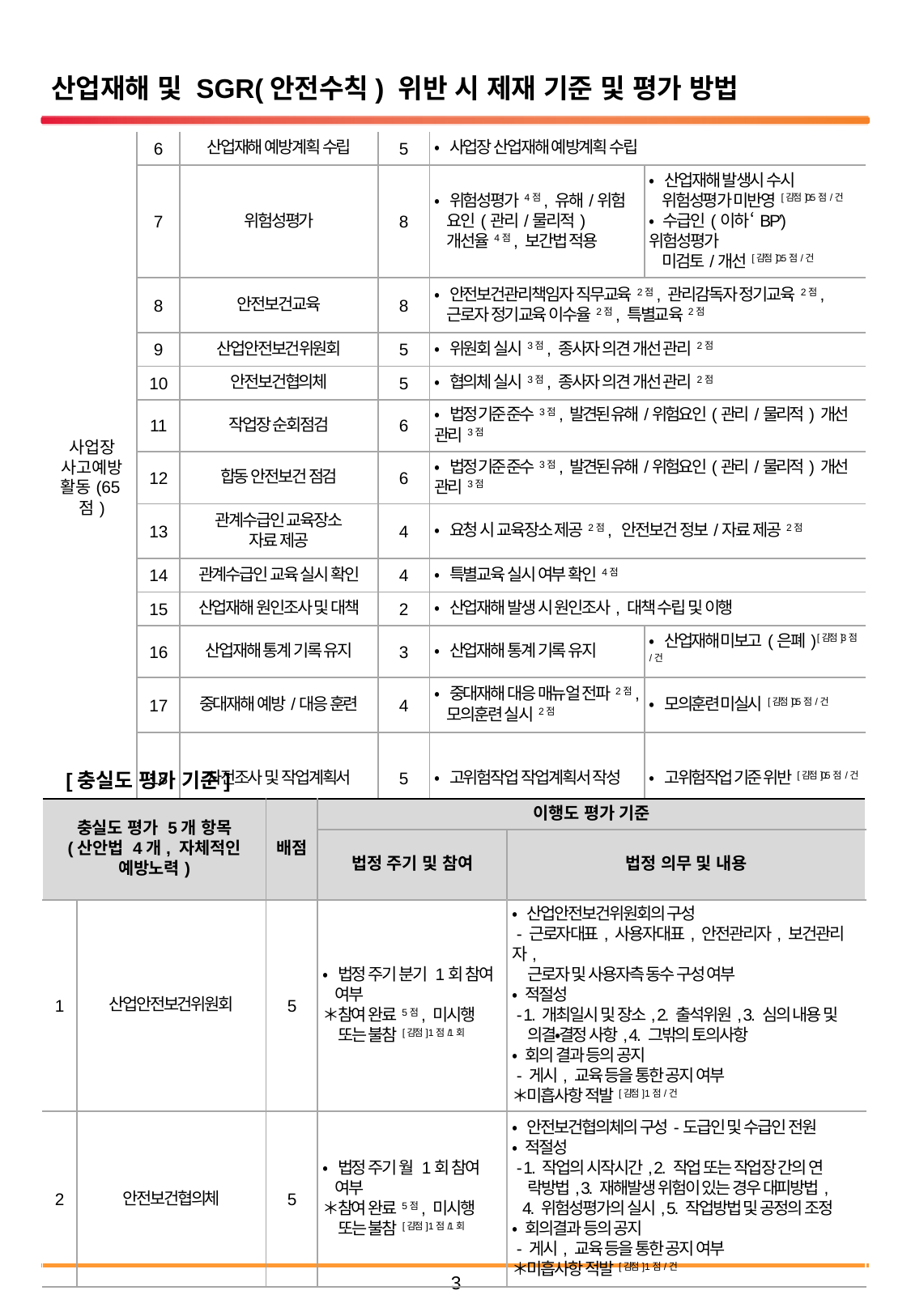

산업재해 및 SGR(안전수칙) 위반 시 제재 기준 및 평가 방법
| 사업장 사고예방 활동(65점) | 6 | 산업재해 예방계획 수립 | 5 | • 사업장 산업재해 예방계획 수립 |  |
| --- | --- | --- | --- | --- | --- |
|  | 7 | 위험성평가 | 8 | • 위험성평가4점, 유해/위험 요인(관리/물리적) 개선율4점, 보간법 적용 | • 산업재해 발생시 수시 위험성평가 미반영[감점]0.5점/건 • 수급인(이하 ‘BP’) 위험성평가 미검토/개선[감점]0.5점/건 |
|  | 8 | 안전보건교육 | 8 | • 안전보건관리책임자 직무교육2점, 관리감독자 정기교육2점, 근로자 정기교육 이수율2점, 특별교육2점 |  |
|  | 9 | 산업안전보건위원회 | 5 | • 위원회 실시3점, 종사자 의견 개선 관리2점 |  |
|  | 10 | 안전보건협의체 | 5 | • 협의체 실시3점, 종사자 의견 개선 관리2점 |  |
|  | 11 | 작업장 순회점검 | 6 | • 법정 기준 준수3점, 발견된 유해/위험요인(관리/물리적) 개선 관리3점 |  |
|  | 12 | 합동 안전보건 점검 | 6 | • 법정 기준 준수3점, 발견된 유해/위험요인(관리/물리적) 개선 관리3점 |  |
|  | 13 | 관계수급인 교육장소 자료 제공 | 4 | • 요청 시 교육장소 제공2점, 안전보건 정보/자료 제공2점 |  |
|  | 14 | 관계수급인 교육 실시 확인 | 4 | • 특별교육 실시 여부 확인4점 |  |
|  | 15 | 산업재해 원인조사 및 대책 | 2 | • 산업재해 발생 시 원인조사, 대책 수립 및 이행 |  |
|  | 16 | 산업재해 통계 기록 유지 | 3 | • 산업재해 통계 기록 유지 | • 산업재해 미보고(은폐) [감점]3점/건 |
|  | 17 | 중대재해 예방/대응 훈련 | 4 | • 중대재해 대응 매뉴얼 전파2점, 모의훈련 실시2점 | • 모의훈련 미실시[감점]0.5점/건 |
|  | 18 | 사전조사 및 작업계획서 | 5 | • 고위험작업 작업계획서 작성 | • 고위험작업 기준 위반[감점]0.5점 /건 |
| 총계 |  |  | 70점 |  |  |
  [충실도 평가 기준]
| 충실도 평가 5개 항목 (산안법 4개, 자체적인 예방노력) |  | 배점 | 이행도 평가 기준 |  |
| --- | --- | --- | --- | --- |
|  |  |  | 법정 주기 및 참여 | 법정 의무 및 내용 |
| 1 | 산업안전보건위원회 | 5 | • 법정 주기 분기 1회 참여 여부 ＊참여 완료5점, 미시행 또는 불참[감점]1점/1회 | • 산업안전보건위원회의 구성 - 근로자대표, 사용자대표, 안전관리자, 보건관리자, 근로자 및 사용자측 동수 구성 여부 • 적절성 - 1. 개최일시 및 장소, 2. 출석위원, 3. 심의 내용 및 의결•결정 사항, 4. 그밖의 토의사항 • 회의 결과 등의 공지 - 게시, 교육 등을 통한 공지 여부 ＊미흡사항 적발[감점]1점/건 |
| 2 | 안전보건협의체 | 5 | • 법정 주기 월 1회 참여 여부 ＊참여 완료5점, 미시행 또는 불참[감점]1점/1회 | • 안전보건협의체의 구성-도급인 및 수급인 전원 • 적절성 - 1. 작업의 시작시간, 2. 작업 또는 작업장 간의 연 락방법, 3. 재해발생 위험이 있는 경우 대피방법, 4. 위험성평가의 실시, 5. 작업방법 및 공정의 조정 • 회의결과 등의 공지 - 게시, 교육 등을 통한 공지 여부 ＊미흡사항 적발[감점]1점/건 |
3